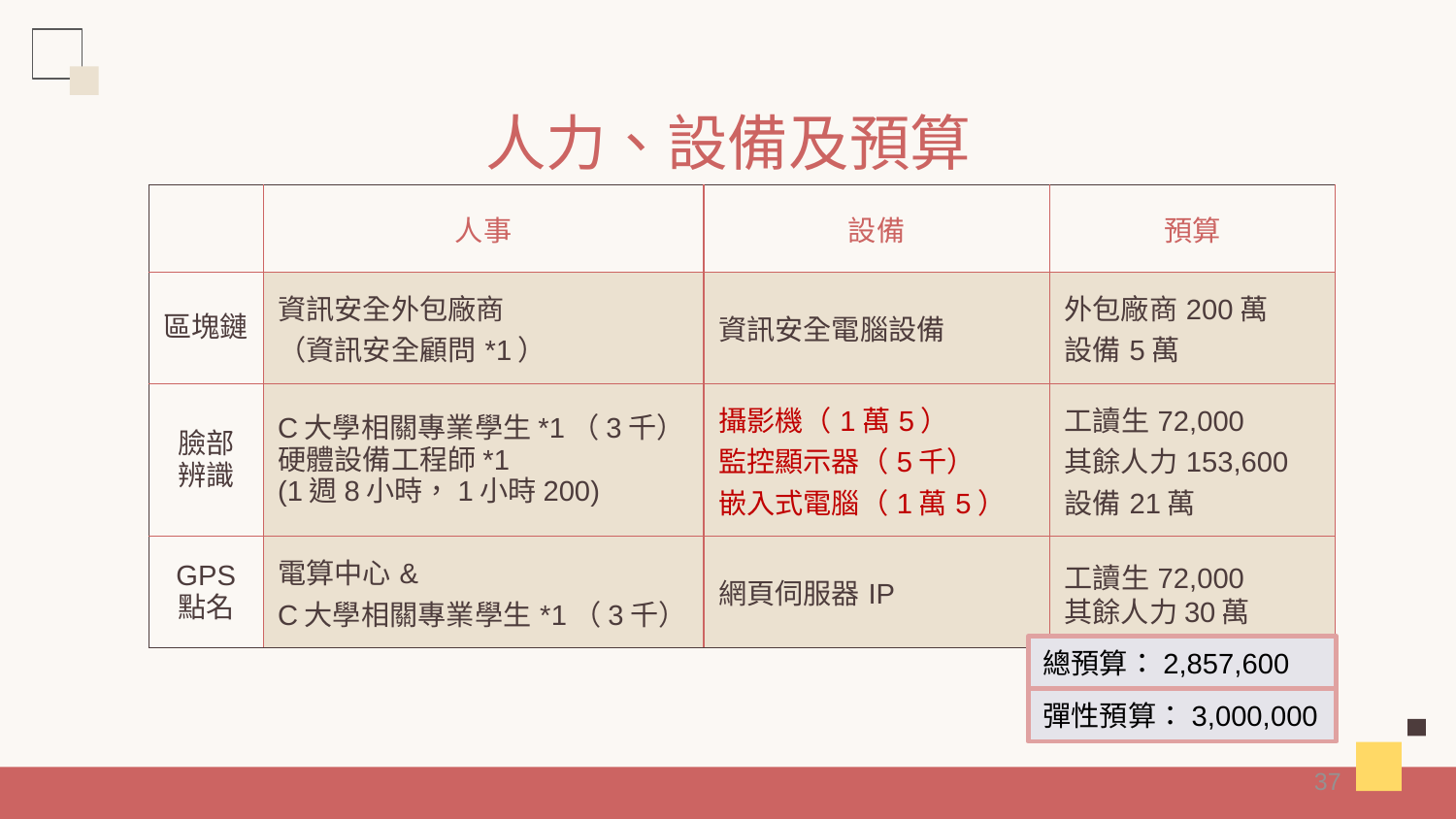

# 人力、設備及預算
|  | 人事 | 設備 | 預算 |
| --- | --- | --- | --- |
| 區塊鏈 | 資訊安全外包廠商 （資訊安全顧問\*1） | 資訊安全電腦設備 | 外包廠商200萬 設備5萬 |
| 臉部 辨識 | C大學相關專業學生\*1（3千） 硬體設備工程師\*1 (1週8小時，1小時200) | 攝影機（1萬5） 監控顯示器（5千）  嵌入式電腦（1萬5） | 工讀生72,000 其餘人力153,600 設備21萬 |
| GPS 點名 | 電算中心& C大學相關專業學生\*1（3千） | 網頁伺服器IP | 工讀生72,000 其餘人力30萬 |

總預算：2,857,600
彈性預算：3,000,000
37